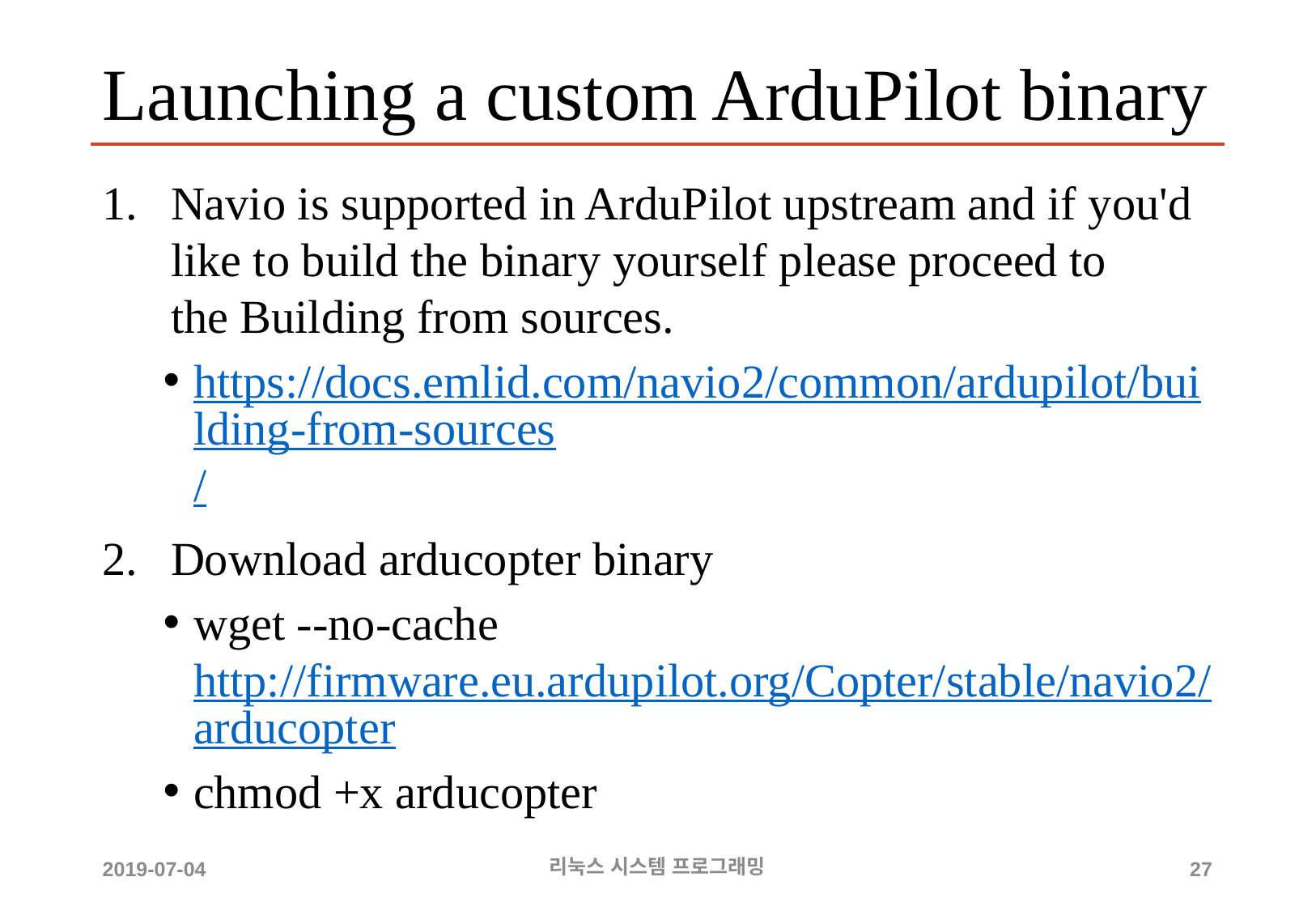

# Launching a custom ArduPilot binary
Navio is supported in ArduPilot upstream and if you'd like to build the binary yourself please proceed to the Building from sources.
https://docs.emlid.com/navio2/common/ardupilot/building-from-sources/
Download arducopter binary
wget --no-cache http://firmware.eu.ardupilot.org/Copter/stable/navio2/arducopter
chmod +x arducopter

2019-07-04
리눅스 시스템 프로그래밍
27